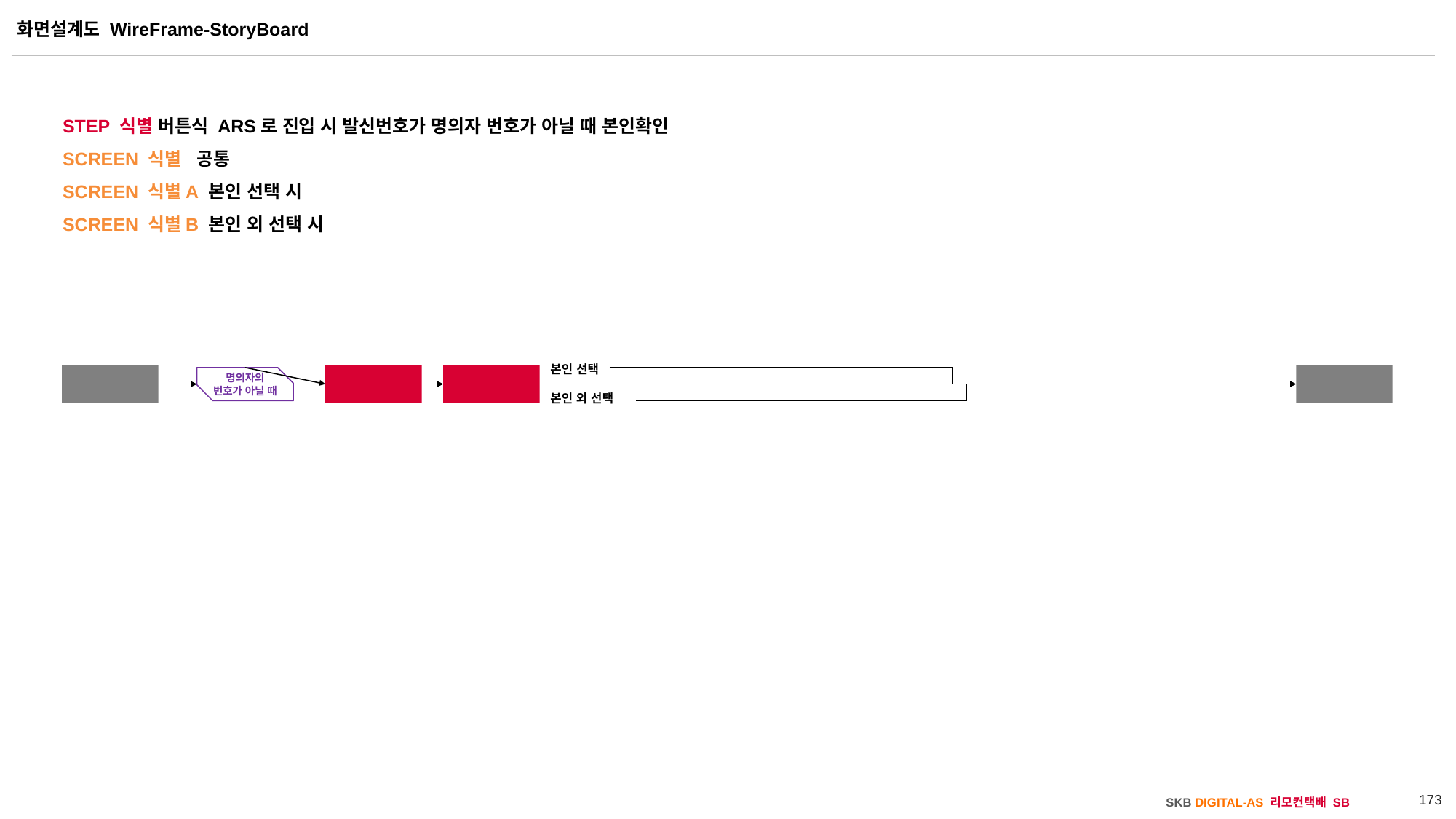

STEP 식별 버튼식 ARS로 진입 시 발신번호가 명의자 번호가 아닐 때 본인확인
SCREEN 식별   공통
SCREEN 식별A 본인 선택 시
SCREEN 식별B 본인 외 선택 시
본인 선택

본인 외 선택
버튼식 ARS
명의자 본인인증
명의자와의
관계 확인
다음 단계
명의자의
번호가 아닐 때